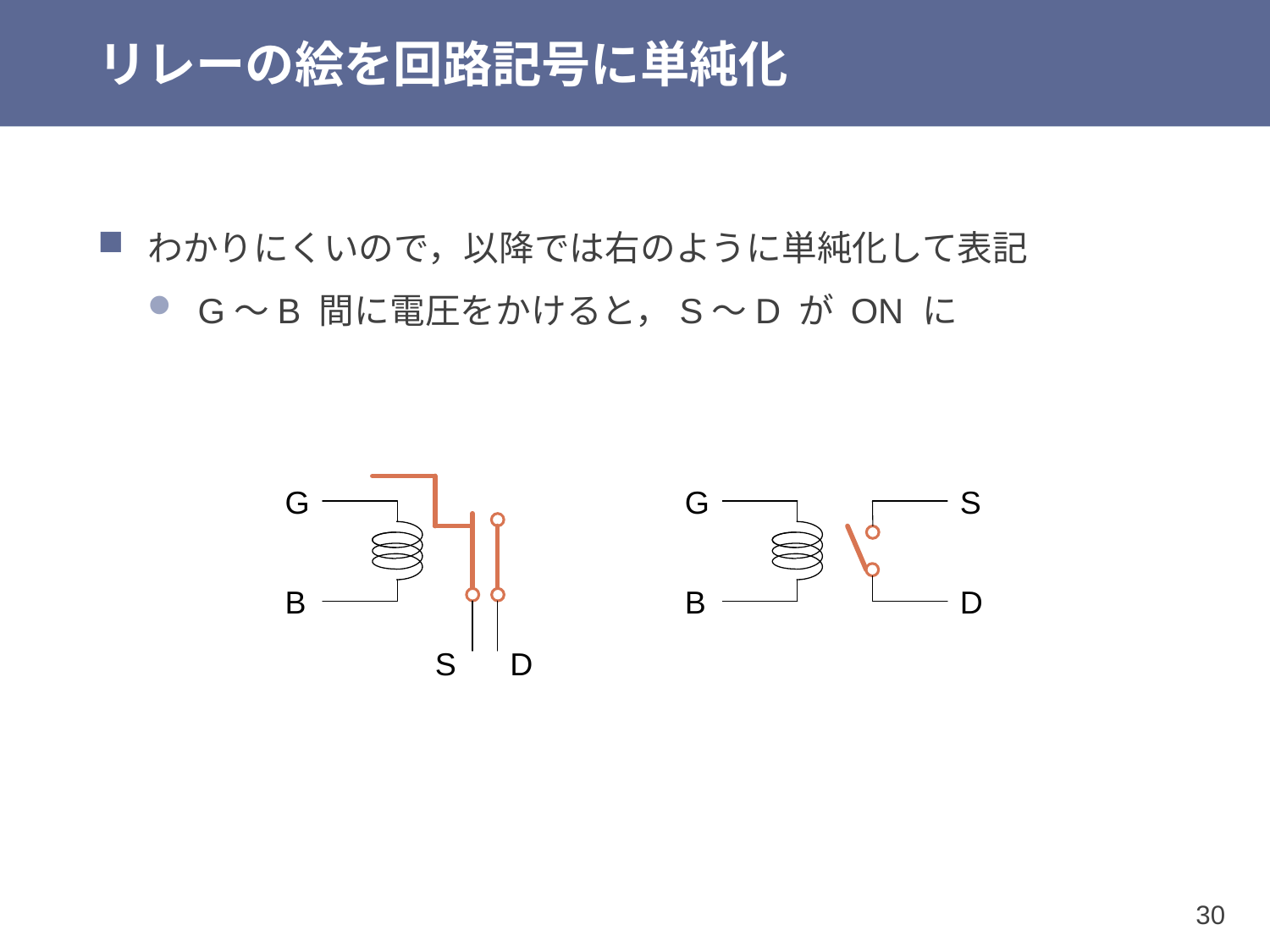

# リレーの絵を回路記号に単純化
わかりにくいので，以降では右のように単純化して表記
G～B 間に電圧をかけると，S～D が ON に
G

B

S
D
G
S

B
D